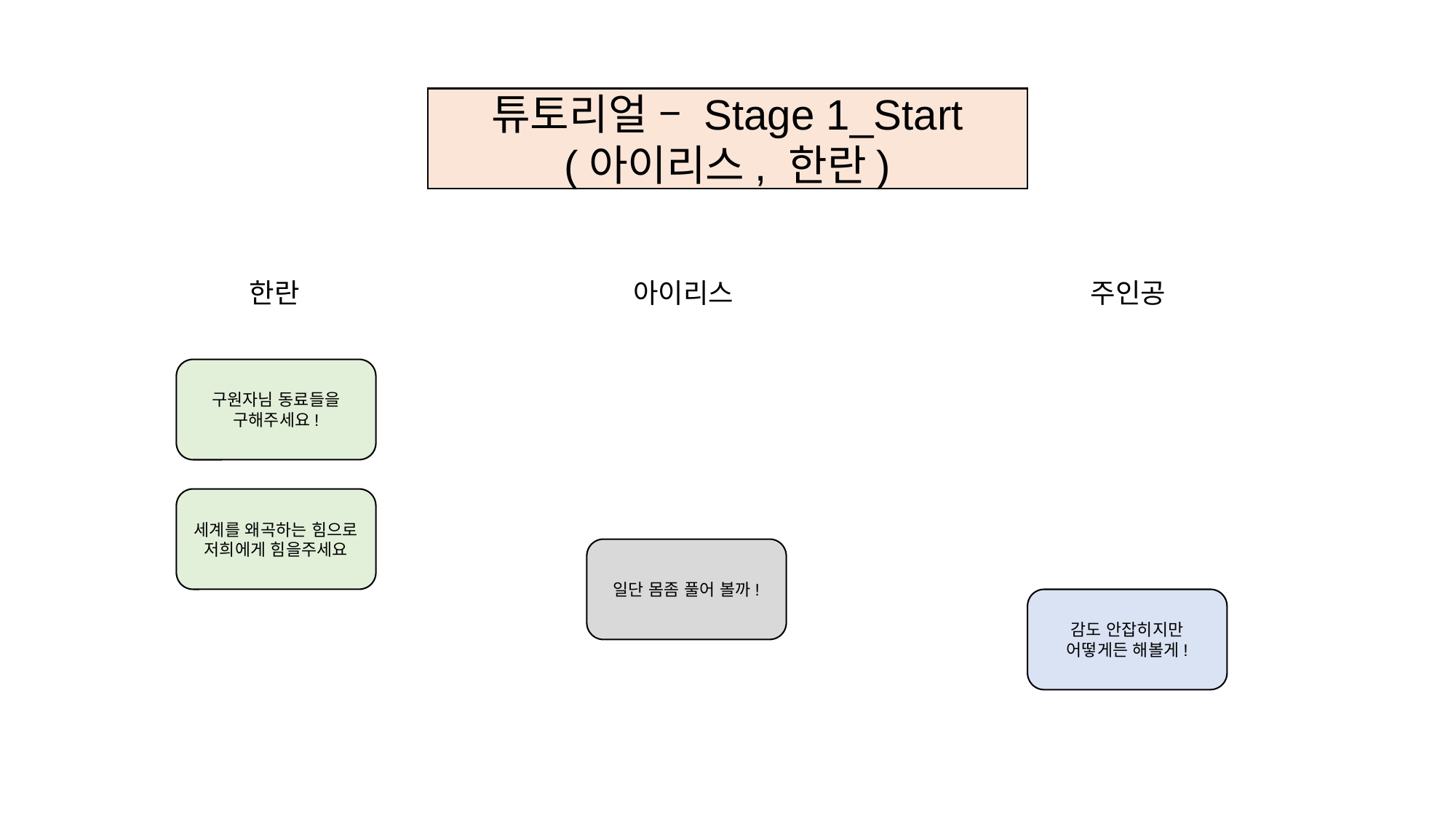

튜토리얼 – Stage 1_Start
(아이리스, 한란)
한란
아이리스
주인공
구원자님 동료들을 구해주세요!
세계를 왜곡하는 힘으로 저희에게 힘을주세요
일단 몸좀 풀어 볼까!
감도 안잡히지만 어떻게든 해볼게!